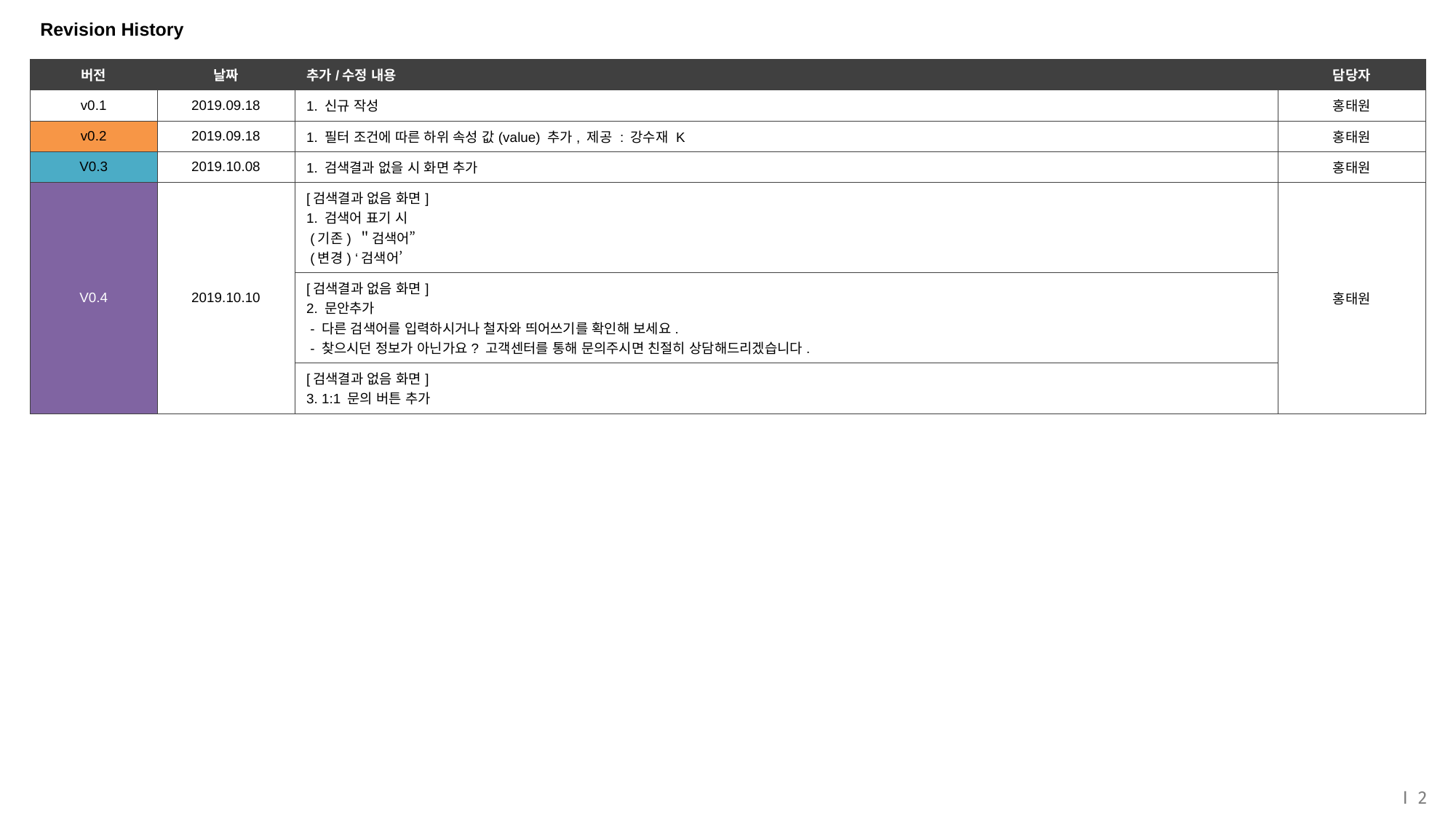

# Revision History
| 버전 | 날짜 | 추가/수정 내용 | 담당자 |
| --- | --- | --- | --- |
| v0.1 | 2019.09.18 | 1. 신규 작성 | 홍태원 |
| v0.2 | 2019.09.18 | 1. 필터 조건에 따른 하위 속성 값(value) 추가, 제공 : 강수재 K | 홍태원 |
| V0.3 | 2019.10.08 | 1. 검색결과 없을 시 화면 추가 | 홍태원 |
| V0.4 | 2019.10.10 | [검색결과 없음 화면] 1. 검색어 표기 시 (기존) ＂검색어” (변경) ‘검색어’ | 홍태원 |
|  |  | [검색결과 없음 화면] 2. 문안추가 - 다른 검색어를 입력하시거나 철자와 띄어쓰기를 확인해 보세요. - 찾으시던 정보가 아닌가요? 고객센터를 통해 문의주시면 친절히 상담해드리겠습니다. |  |
|  |  | [검색결과 없음 화면] 3. 1:1 문의 버튼 추가 |  |